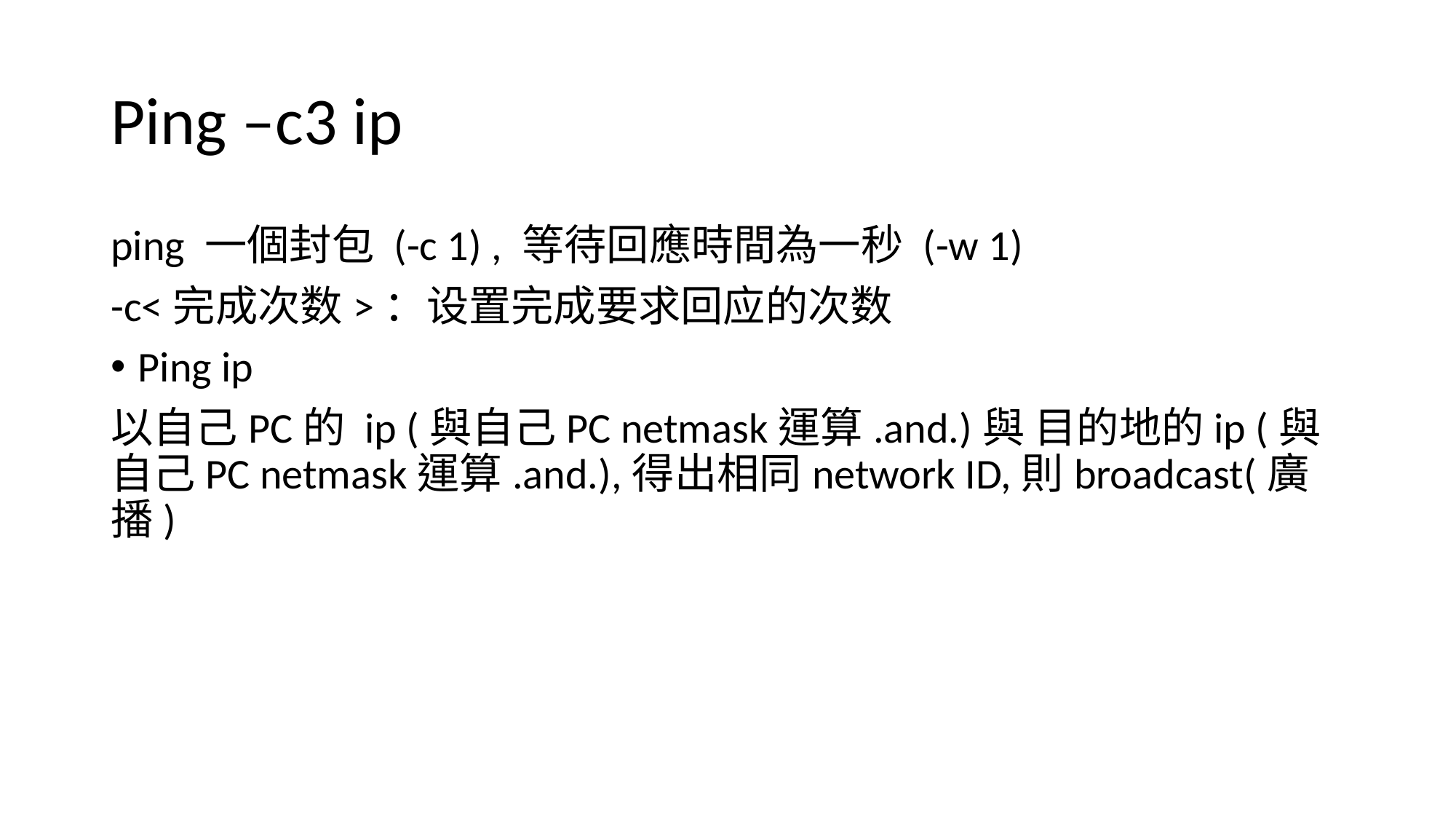

# Ping –c3 ip
ping 一個封包 (-c 1) , 等待回應時間為一秒 (-w 1)
-c<完成次数>：设置完成要求回应的次数
Ping ip
以自己PC的 ip (與自己PC netmask運算.and.)與 目的地的ip (與自己PC netmask運算.and.),得出相同network ID,則broadcast(廣播)